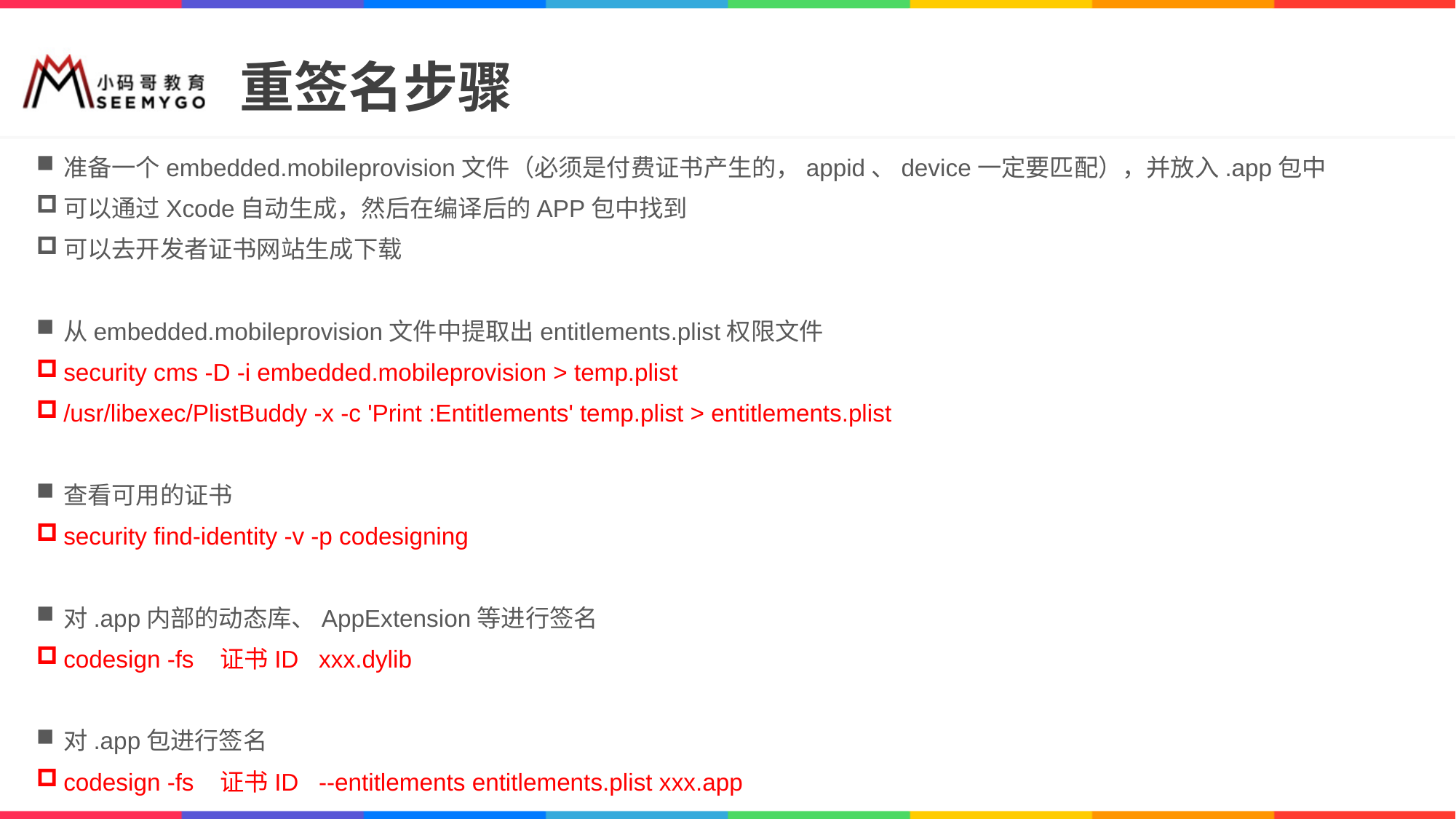

# 重签名步骤
准备一个embedded.mobileprovision文件（必须是付费证书产生的，appid、device一定要匹配），并放入.app包中
可以通过Xcode自动生成，然后在编译后的APP包中找到
可以去开发者证书网站生成下载

从embedded.mobileprovision文件中提取出entitlements.plist权限文件
security cms -D -i embedded.mobileprovision > temp.plist
/usr/libexec/PlistBuddy -x -c 'Print :Entitlements' temp.plist > entitlements.plist

查看可用的证书
security find-identity -v -p codesigning

对.app内部的动态库、AppExtension等进行签名
codesign -fs   证书ID   xxx.dylib

对.app包进行签名
codesign -fs   证书ID   --entitlements entitlements.plist xxx.app